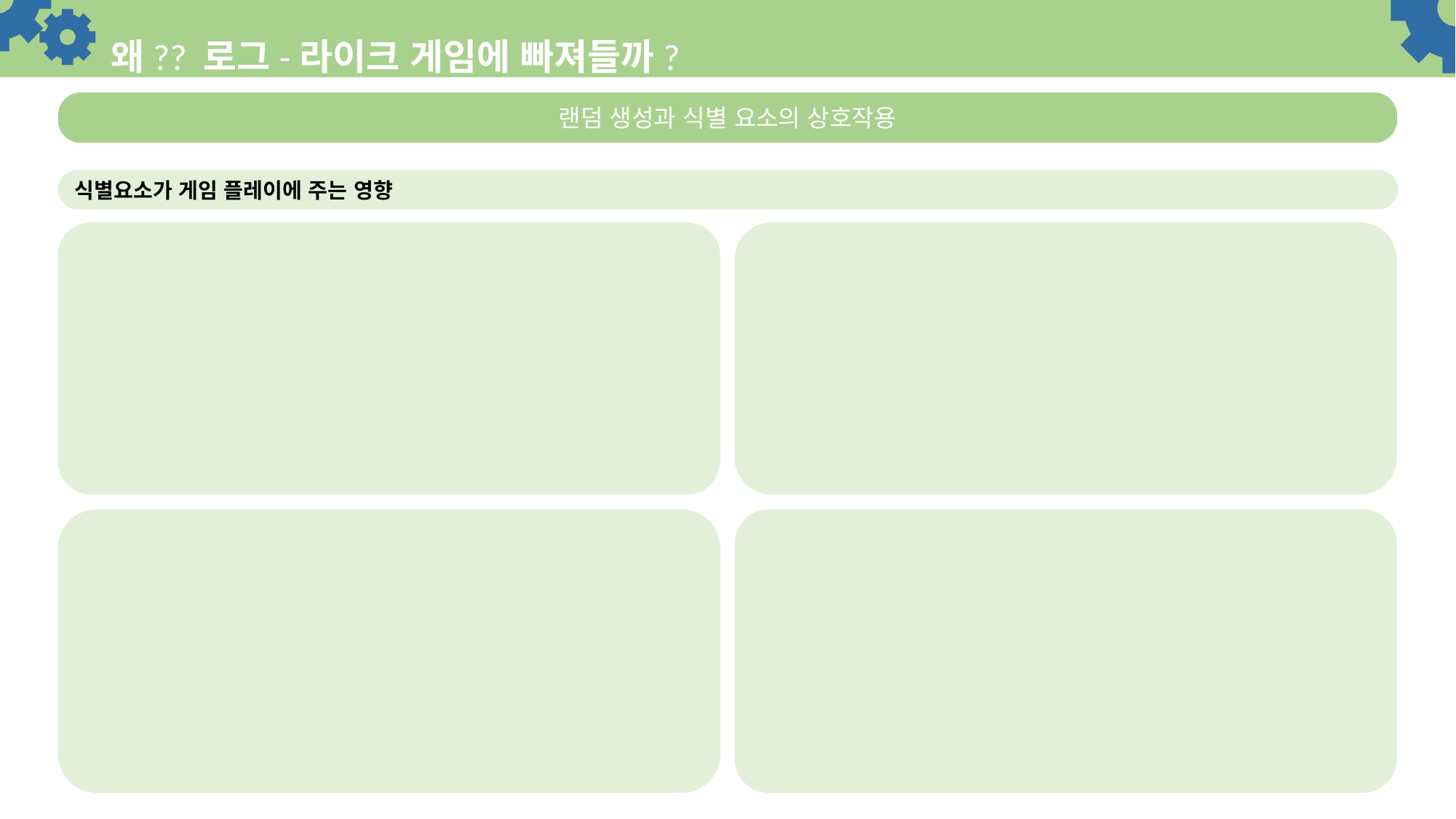

# 왜?? 로그-라이크 게임에 빠져들까?
랜덤 생성과 식별 요소의 상호작용
식별요소가 게임 플레이에 주는 영향